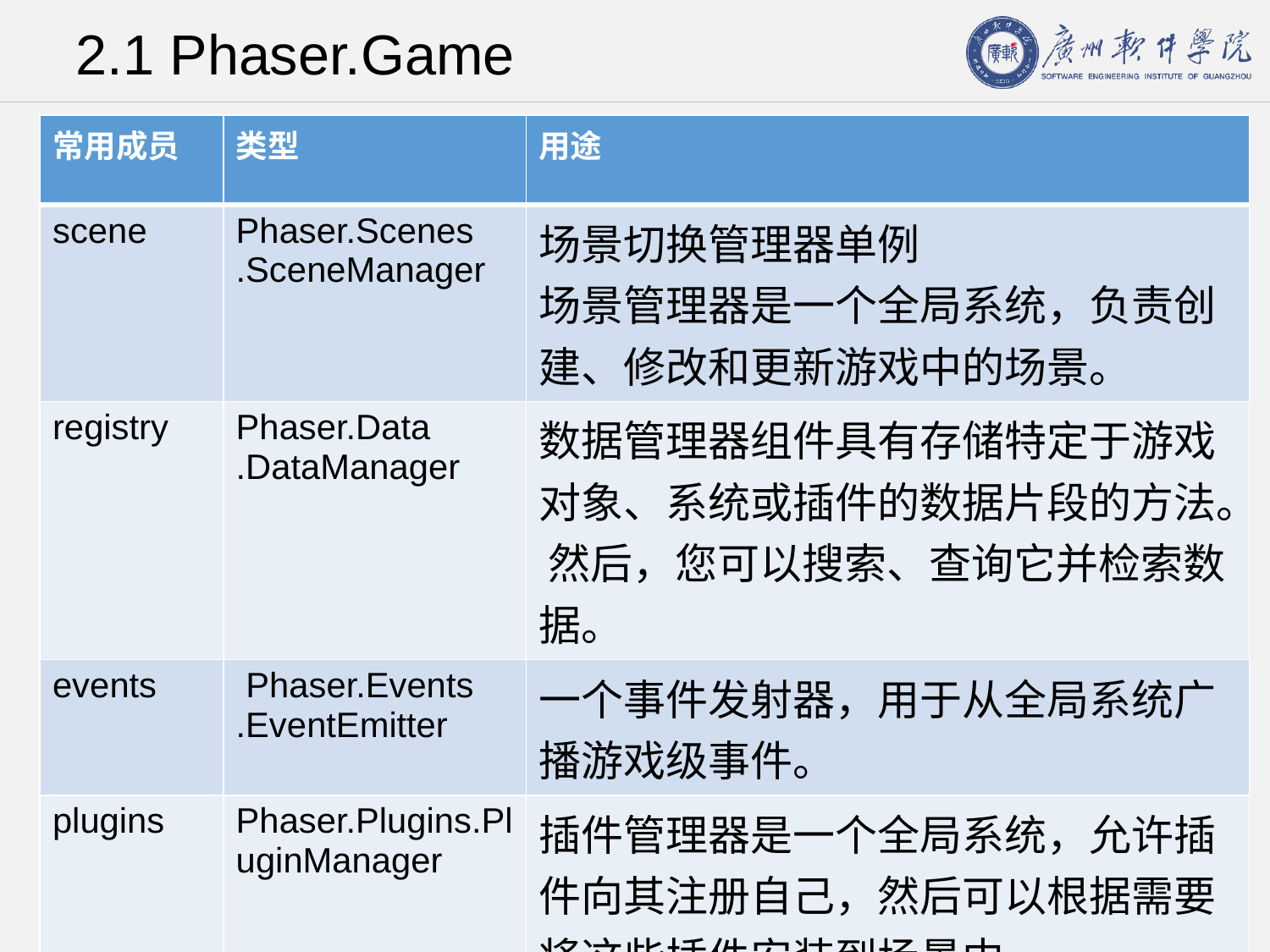

# 2.1 Phaser.Game
| 常用成员 | 类型 | 用途 |
| --- | --- | --- |
| scene | Phaser.Scenes .SceneManager | 场景切换管理器单例 场景管理器是一个全局系统，负责创建、修改和更新游戏中的场景。 |
| registry | Phaser.Data .DataManager | 数据管理器组件具有存储特定于游戏对象、系统或插件的数据片段的方法。 然后，您可以搜索、查询它并检索数据。 |
| events | Phaser.Events .EventEmitter | 一个事件发射器，用于从全局系统广播游戏级事件。 |
| plugins | Phaser.Plugins.PluginManager | 插件管理器是一个全局系统，允许插件向其注册自己，然后可以根据需要将这些插件安装到场景中。 |